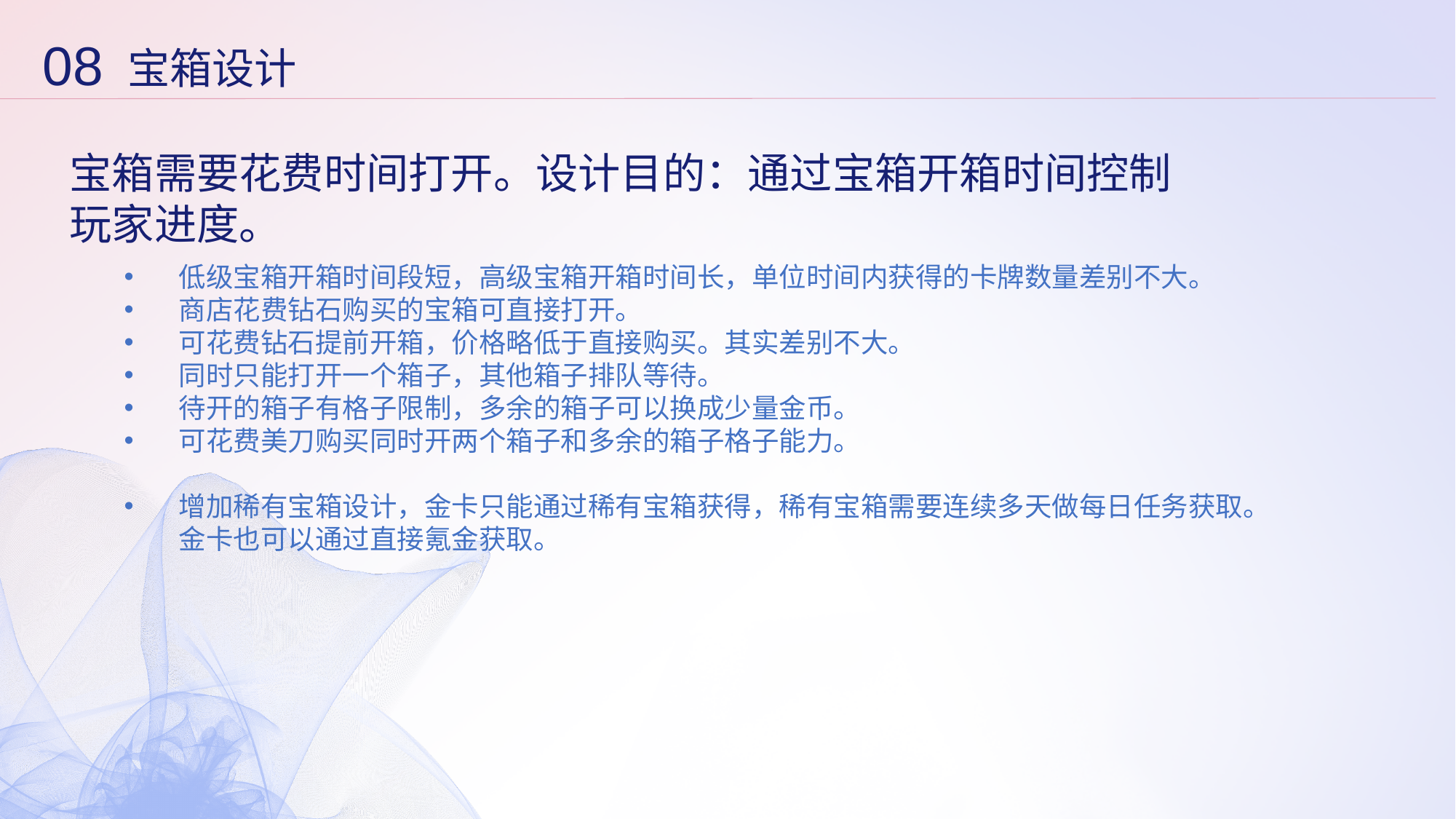

08
宝箱设计
宝箱需要花费时间打开。设计目的：通过宝箱开箱时间控制玩家进度。
低级宝箱开箱时间段短，高级宝箱开箱时间长，单位时间内获得的卡牌数量差别不大。
商店花费钻石购买的宝箱可直接打开。
可花费钻石提前开箱，价格略低于直接购买。其实差别不大。
同时只能打开一个箱子，其他箱子排队等待。
待开的箱子有格子限制，多余的箱子可以换成少量金币。
可花费美刀购买同时开两个箱子和多余的箱子格子能力。

增加稀有宝箱设计，金卡只能通过稀有宝箱获得，稀有宝箱需要连续多天做每日任务获取。金卡也可以通过直接氪金获取。